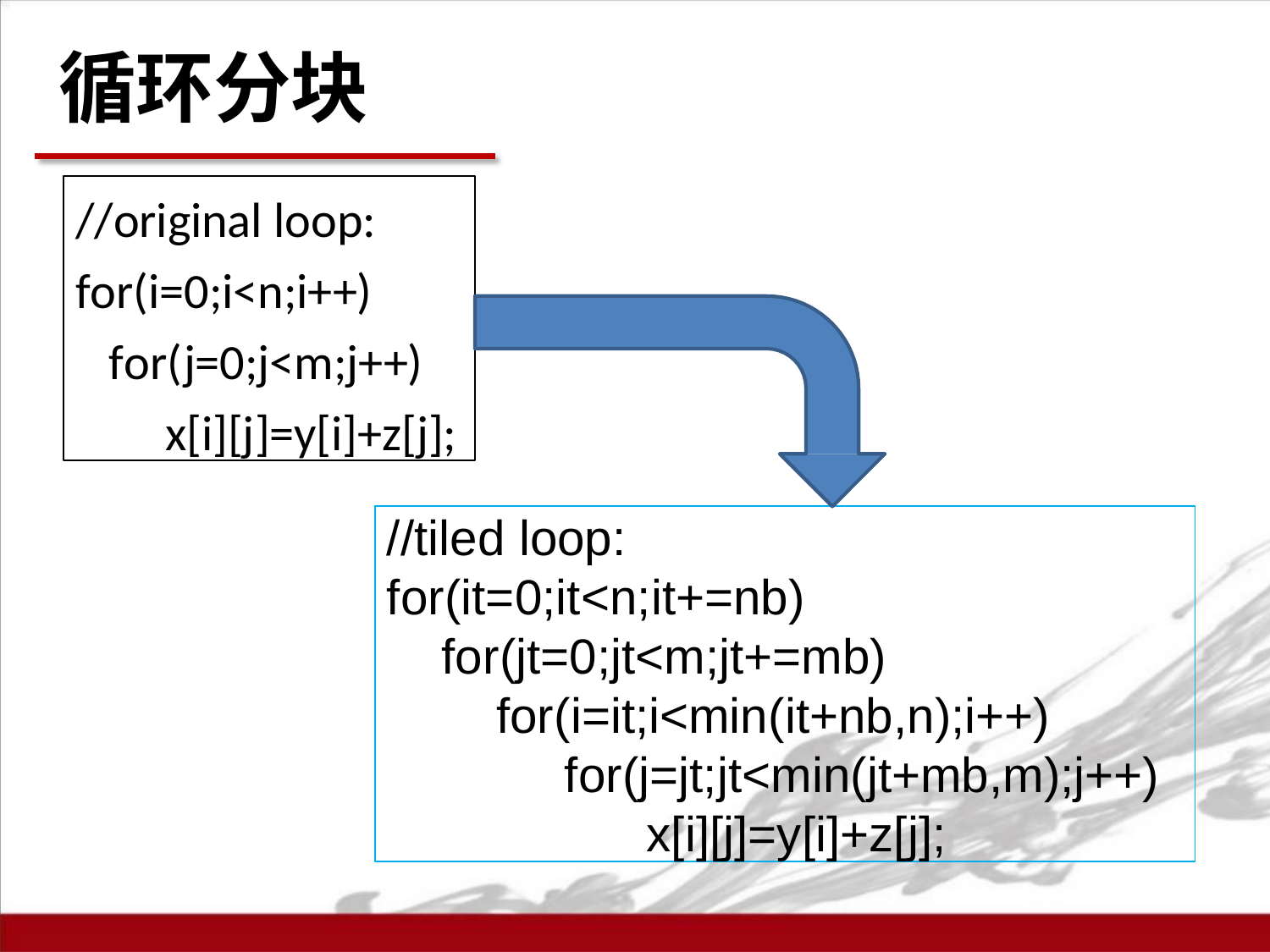

# 循环分块

//original loop: for(i=0;i<n;i++)
for(j=0;j<m;j++) x[i][j]=y[i]+z[j];

//tiled loop:
for(it=0;it<n;it+=nb)
for(jt=0;jt<m;jt+=mb) for(i=it;i<min(it+nb,n);i++)
for(j=jt;jt<min(jt+mb,m);j++) x[i][j]=y[i]+z[j];

72